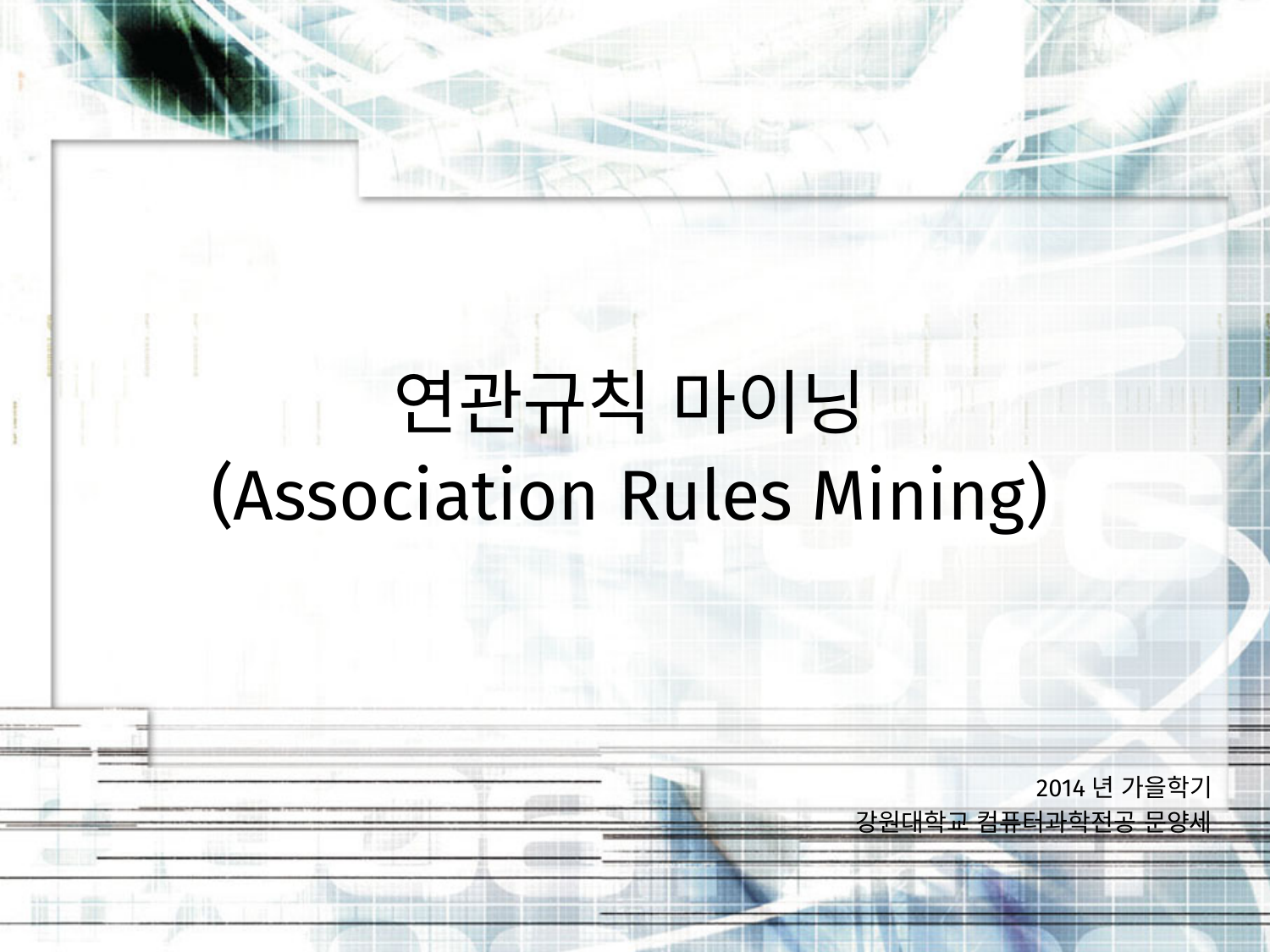

연관규칙 마이닝
(Association Rules Mining)
2014년 가을학기
강원대학교 컴퓨터과학전공 문양세